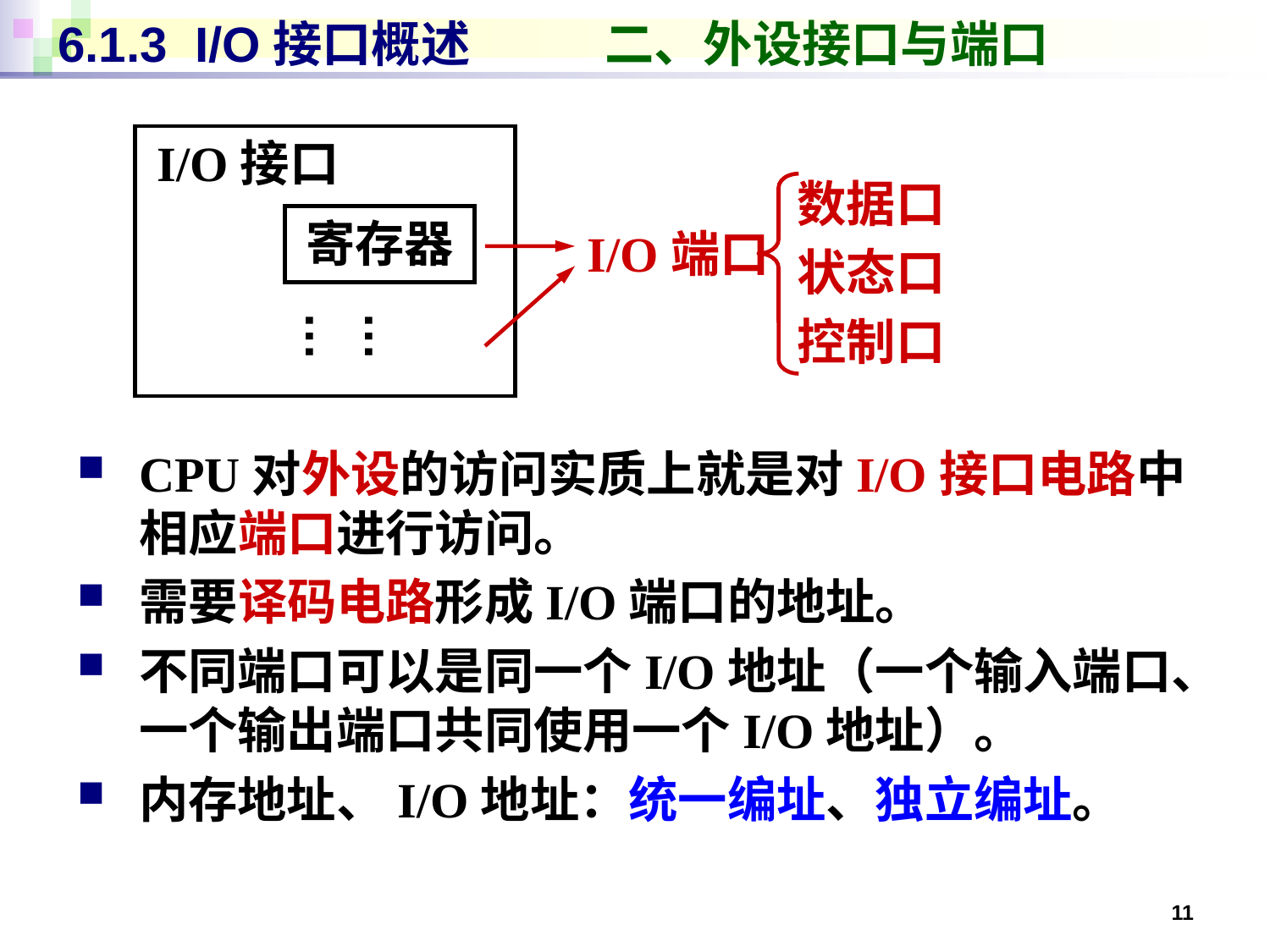

# 6.1.3  I/O接口概述            二、外设接口与端口

I/O接口
数据口
状态口
控制口

寄存器
I/O端口

……
CPU对外设的访问实质上就是对I/O接口电路中相应端口进行访问。
需要译码电路形成I/O端口的地址。
不同端口可以是同一个I/O地址（一个输入端口、一个输出端口共同使用一个I/O地址）。
内存地址、I/O地址：统一编址、独立编址。
11